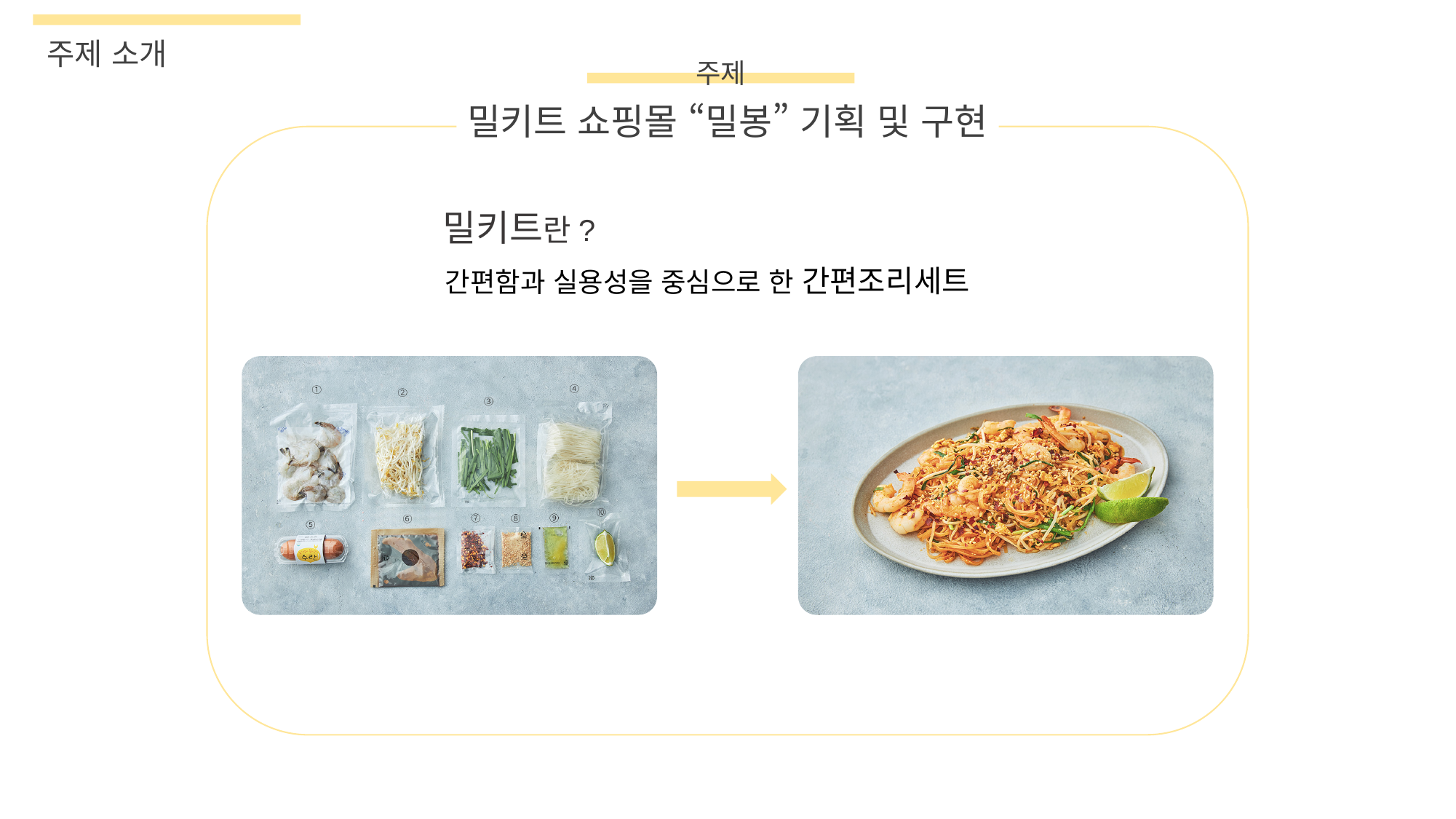

주제 소개

주제

밀키트 쇼핑몰 “밀봉” 기획 및 구현

밀키트란?
간편함과 실용성을 중심으로 한 간편조리세트